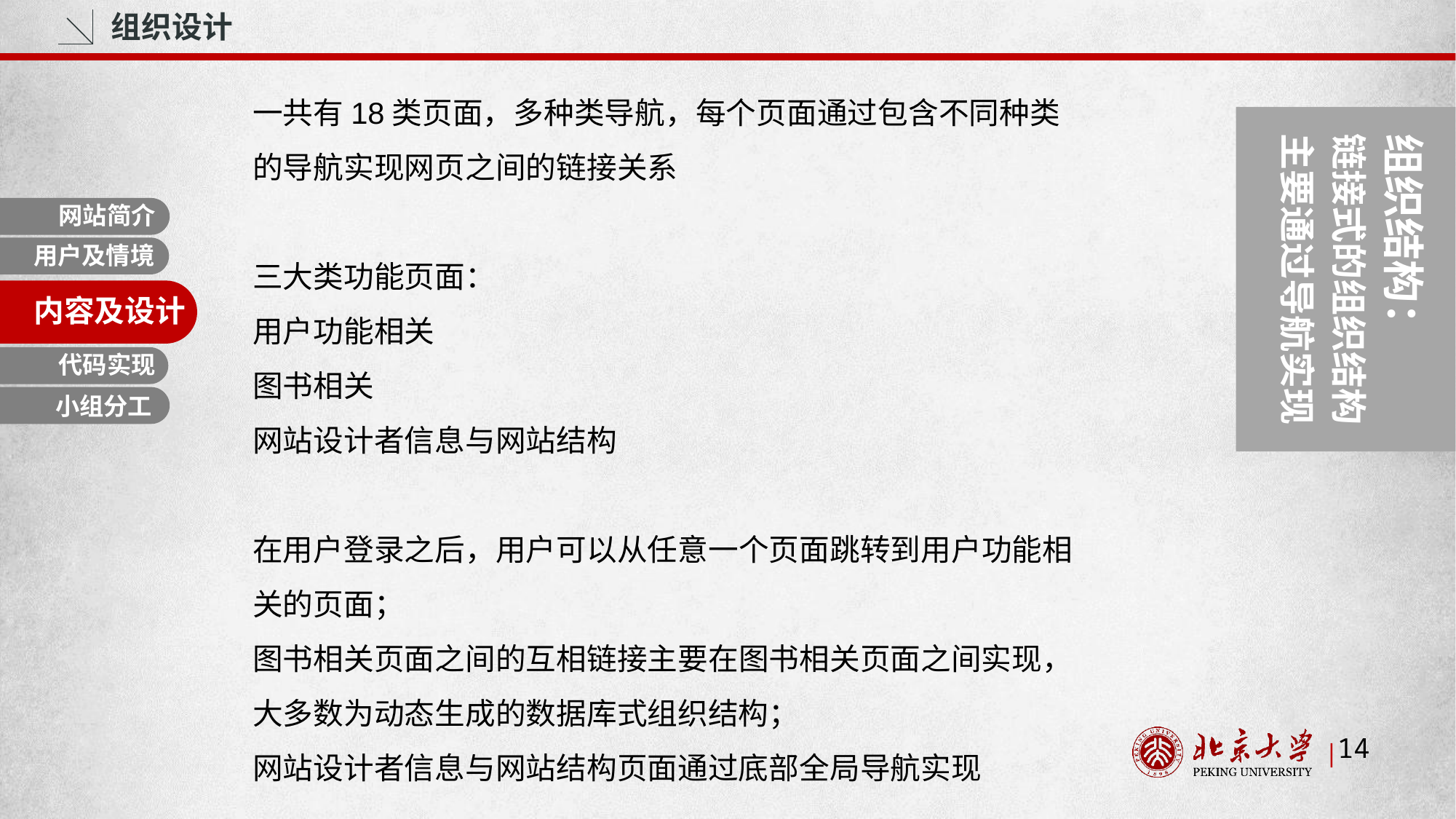

组织设计
一共有18类页面，多种类导航，每个页面通过包含不同种类的导航实现网页之间的链接关系

三大类功能页面：
用户功能相关
图书相关
网站设计者信息与网站结构

在用户登录之后，用户可以从任意一个页面跳转到用户功能相关的页面；
图书相关页面之间的互相链接主要在图书相关页面之间实现，大多数为动态生成的数据库式组织结构；
网站设计者信息与网站结构页面通过底部全局导航实现

组织结构：
链接式的组织结构
主要通过导航实现
网站简介

用户及情境
内容与设计

内容及设计
代码实现

小组分工
14